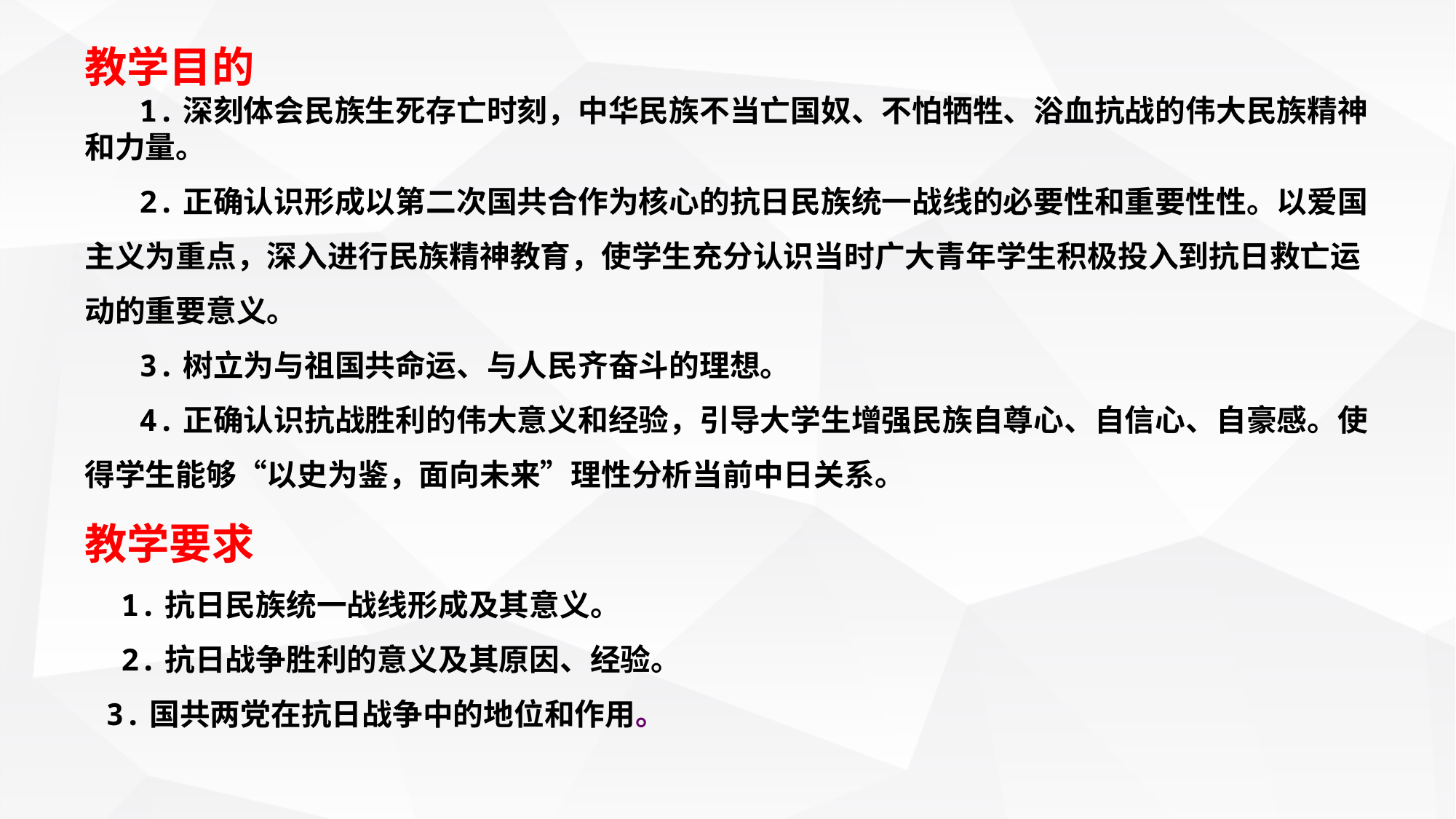

教学目的
   1.深刻体会民族生死存亡时刻，中华民族不当亡国奴、不怕牺牲、浴血抗战的伟大民族精神和力量。
   2.正确认识形成以第二次国共合作为核心的抗日民族统一战线的必要性和重要性性。以爱国主义为重点，深入进行民族精神教育，使学生充分认识当时广大青年学生积极投入到抗日救亡运动的重要意义。
   3.树立为与祖国共命运、与人民齐奋斗的理想。
   4.正确认识抗战胜利的伟大意义和经验，引导大学生增强民族自尊心、自信心、自豪感。使得学生能够“以史为鉴，面向未来”理性分析当前中日关系。
教学要求
  1.抗日民族统一战线形成及其意义。
  2.抗日战争胜利的意义及其原因、经验。
  3.国共两党在抗日战争中的地位和作用。